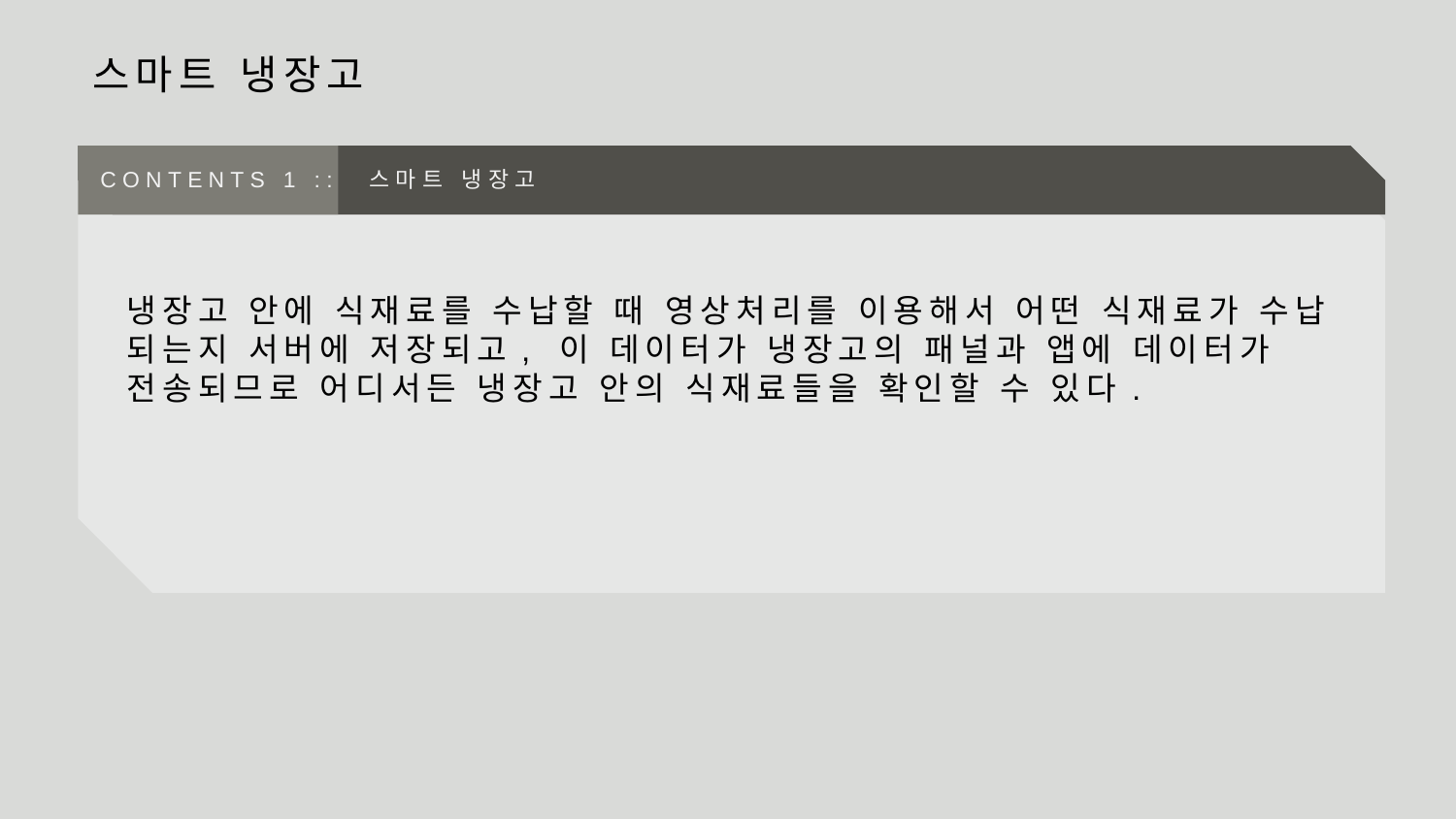

스마트 냉장고

CONTENTS 1 ::  스마트 냉장고

냉장고 안에 식재료를 수납할 때 영상처리를 이용해서 어떤 식재료가 수납 되는지 서버에 저장되고, 이 데이터가 냉장고의 패널과 앱에 데이터가 전송되므로 어디서든 냉장고 안의 식재료들을 확인할 수 있다.